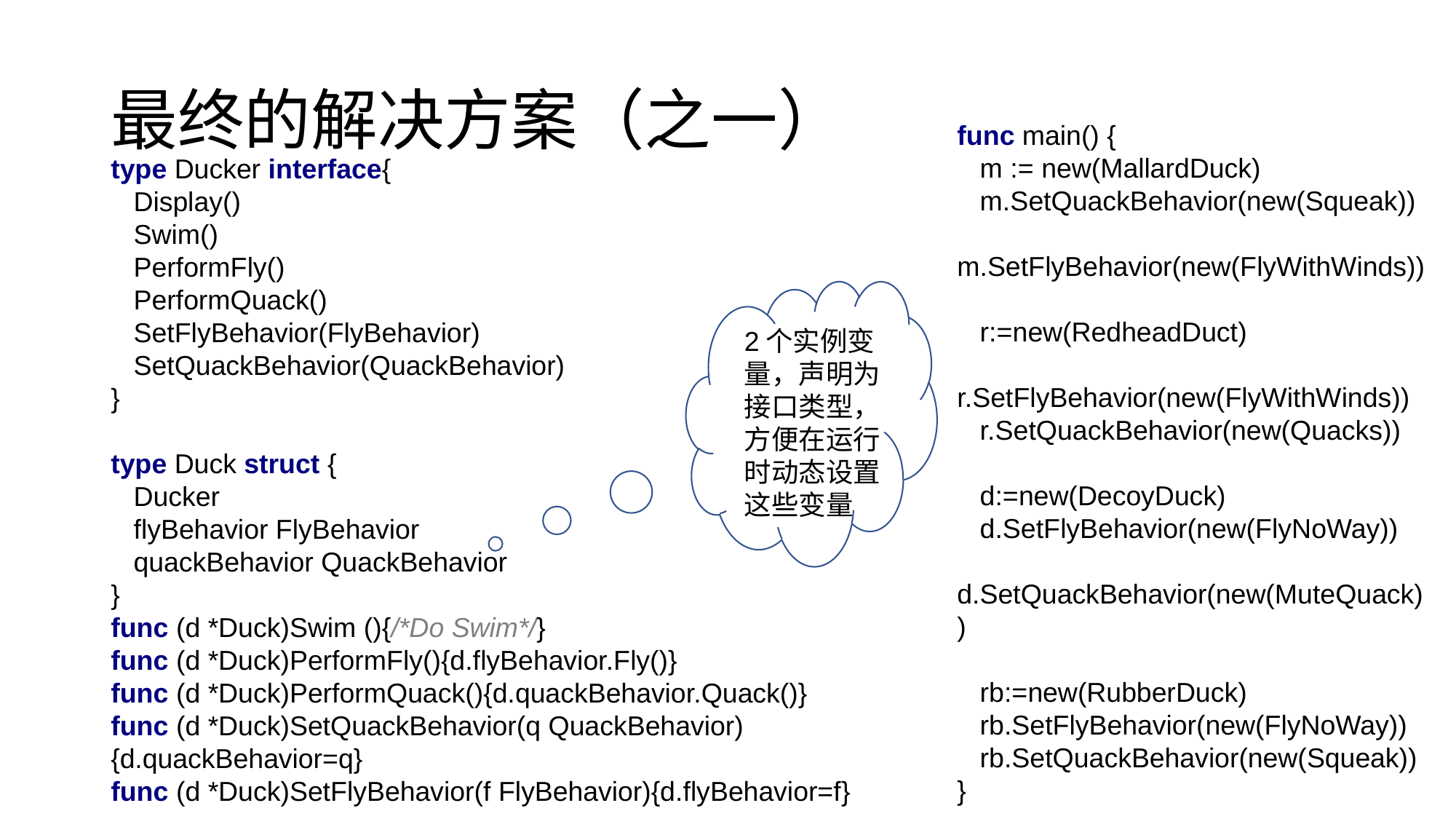

# 最终的解决方案（之一）
func main() {
   m := new(MallardDuck)
   m.SetQuackBehavior(new(Squeak))
   m.SetFlyBehavior(new(FlyWithWinds))
   r:=new(RedheadDuct)
   r.SetFlyBehavior(new(FlyWithWinds))
   r.SetQuackBehavior(new(Quacks))
   d:=new(DecoyDuck)
   d.SetFlyBehavior(new(FlyNoWay))
   d.SetQuackBehavior(new(MuteQuack))
   rb:=new(RubberDuck)
   rb.SetFlyBehavior(new(FlyNoWay))
   rb.SetQuackBehavior(new(Squeak))
}
type Ducker interface{
   Display()
   Swim()
   PerformFly()
   PerformQuack()
   SetFlyBehavior(FlyBehavior)
   SetQuackBehavior(QuackBehavior)
}
type Duck struct {
   Ducker
   flyBehavior FlyBehavior
   quackBehavior QuackBehavior
}
func (d *Duck)Swim (){/*Do Swim*/}
func (d *Duck)PerformFly(){d.flyBehavior.Fly()}
func (d *Duck)PerformQuack(){d.quackBehavior.Quack()}
func (d *Duck)SetQuackBehavior(q QuackBehavior){d.quackBehavior=q}
func (d *Duck)SetFlyBehavior(f FlyBehavior){d.flyBehavior=f}

2个实例变量，声明为接口类型，方便在运行时动态设置这些变量